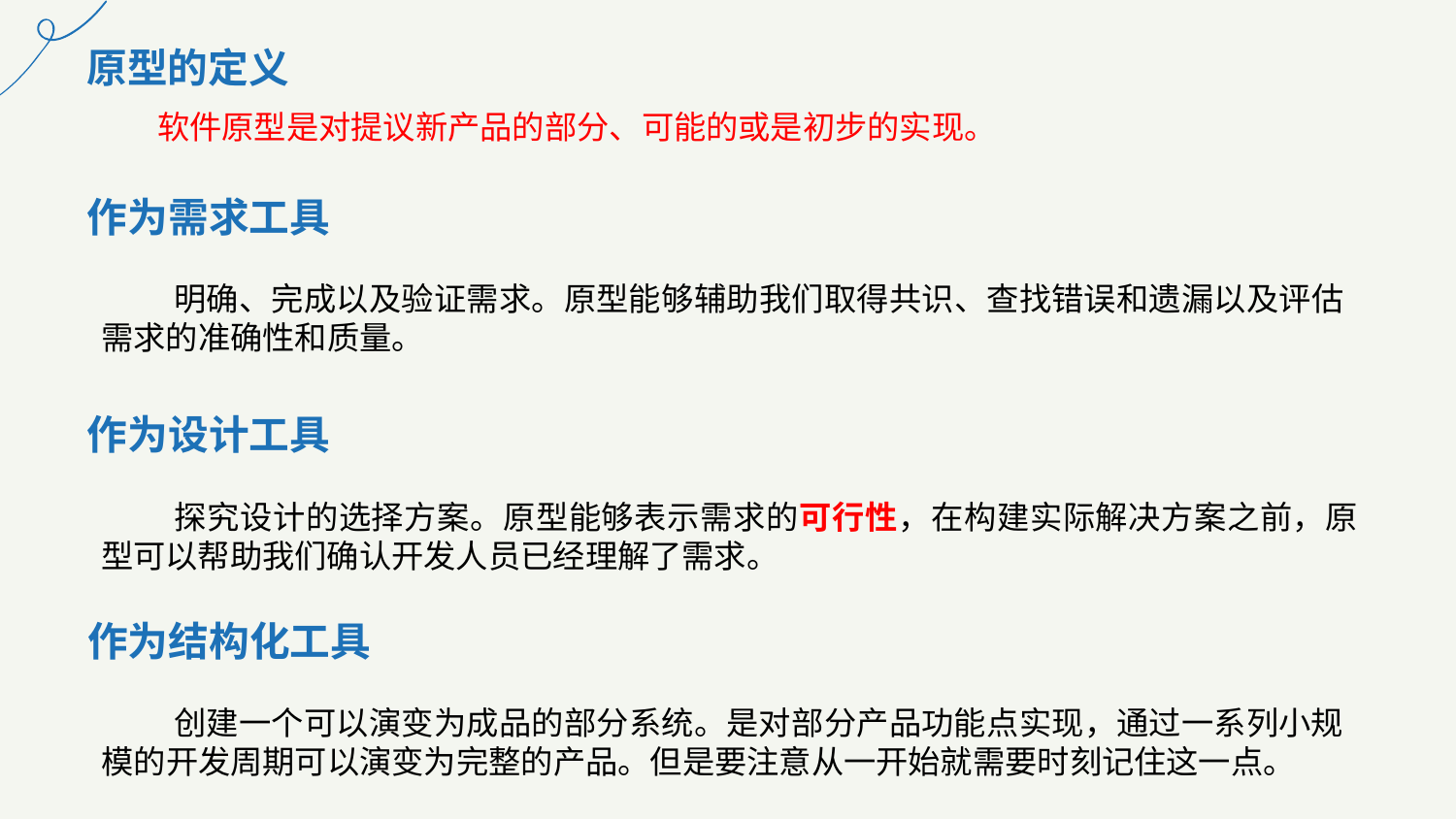

原型的定义
软件原型是对提议新产品的部分、可能的或是初步的实现。
作为需求工具
明确、完成以及验证需求。原型能够辅助我们取得共识、查找错误和遗漏以及评估需求的准确性和质量。
作为设计工具
探究设计的选择方案。原型能够表示需求的可行性，在构建实际解决方案之前，原型可以帮助我们确认开发人员已经理解了需求。
作为结构化工具
创建一个可以演变为成品的部分系统。是对部分产品功能点实现，通过一系列小规模的开发周期可以演变为完整的产品。但是要注意从一开始就需要时刻记住这一点。